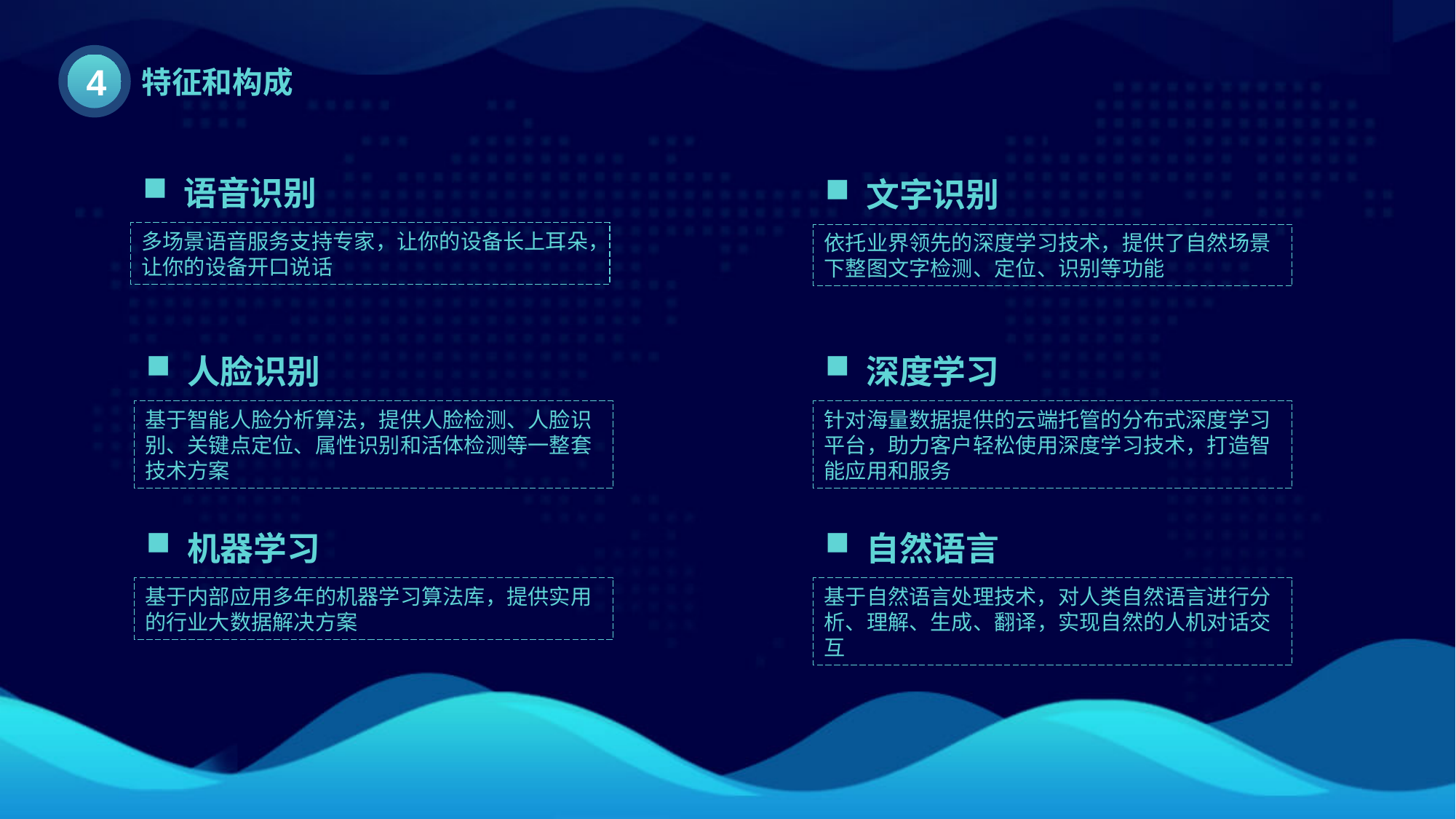

4
特征和构成
语音识别
文字识别
多场景语音服务支持专家，让你的设备长上耳朵，让你的设备开口说话
依托业界领先的深度学习技术，提供了自然场景下整图文字检测、定位、识别等功能
人脸识别
深度学习
基于智能人脸分析算法，提供人脸检测、人脸识别、关键点定位、属性识别和活体检测等一整套技术方案
针对海量数据提供的云端托管的分布式深度学习平台，助力客户轻松使用深度学习技术，打造智能应用和服务
机器学习
自然语言
基于自然语言处理技术，对人类自然语言进行分析、理解、生成、翻译，实现自然的人机对话交互
基于内部应用多年的机器学习算法库，提供实用的行业大数据解决方案